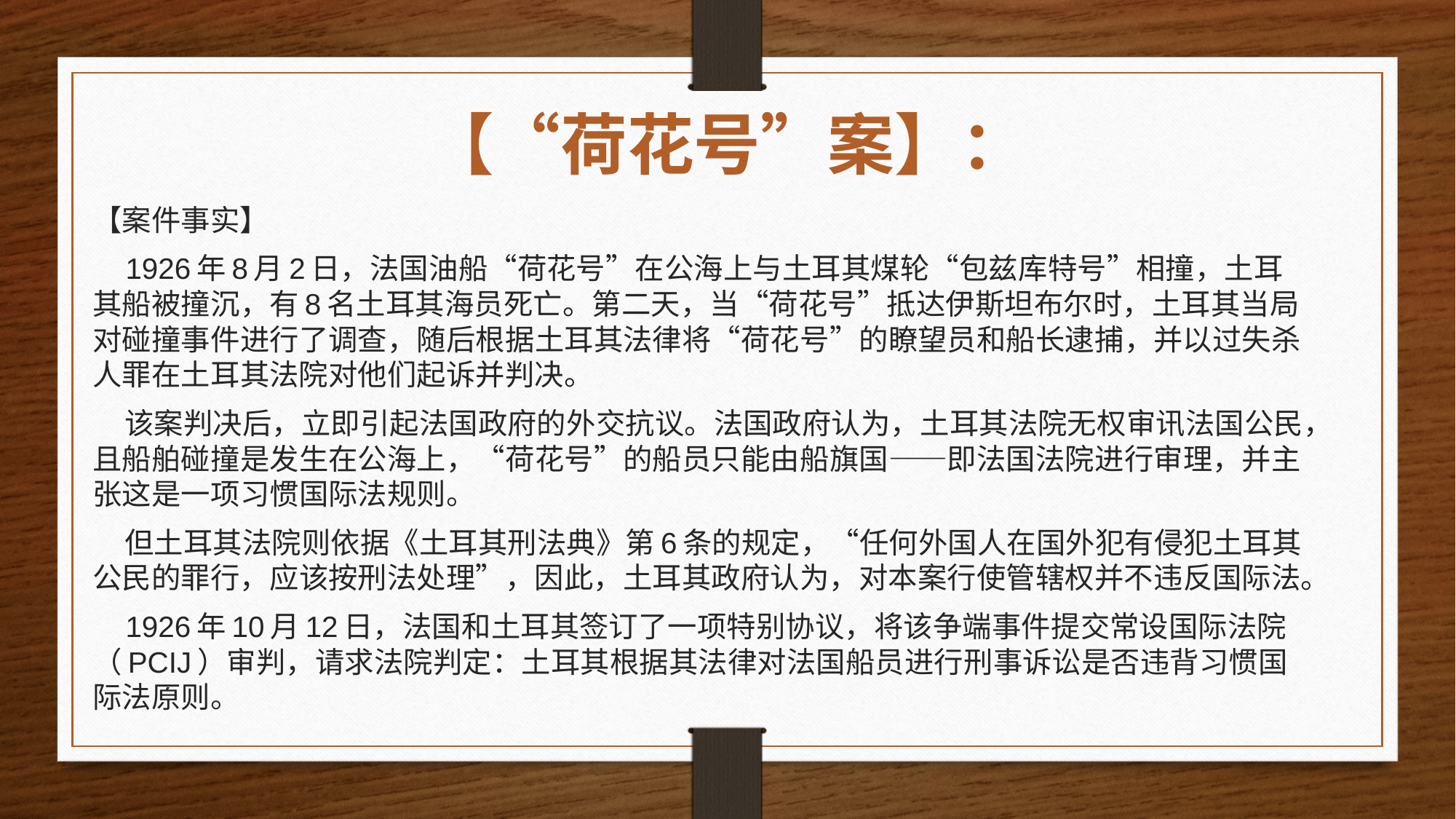

# 【“荷花号”案】：
【案件事实】
    1926年8月2日，法国油船“荷花号”在公海上与土耳其煤轮“包兹库特号”相撞，土耳其船被撞沉，有8名土耳其海员死亡。第二天，当“荷花号”抵达伊斯坦布尔时，土耳其当局对碰撞事件进行了调查，随后根据土耳其法律将“荷花号”的瞭望员和船长逮捕，并以过失杀人罪在土耳其法院对他们起诉并判决。
    该案判决后，立即引起法国政府的外交抗议。法国政府认为，土耳其法院无权审讯法国公民，且船舶碰撞是发生在公海上，“荷花号”的船员只能由船旗国——即法国法院进行审理，并主张这是一项习惯国际法规则。
    但土耳其法院则依据《土耳其刑法典》第6条的规定，“任何外国人在国外犯有侵犯土耳其公民的罪行，应该按刑法处理”，因此，土耳其政府认为，对本案行使管辖权并不违反国际法。
    1926年10月12日，法国和土耳其签订了一项特别协议，将该争端事件提交常设国际法院（PCIJ）审判，请求法院判定：土耳其根据其法律对法国船员进行刑事诉讼是否违背习惯国际法原则。